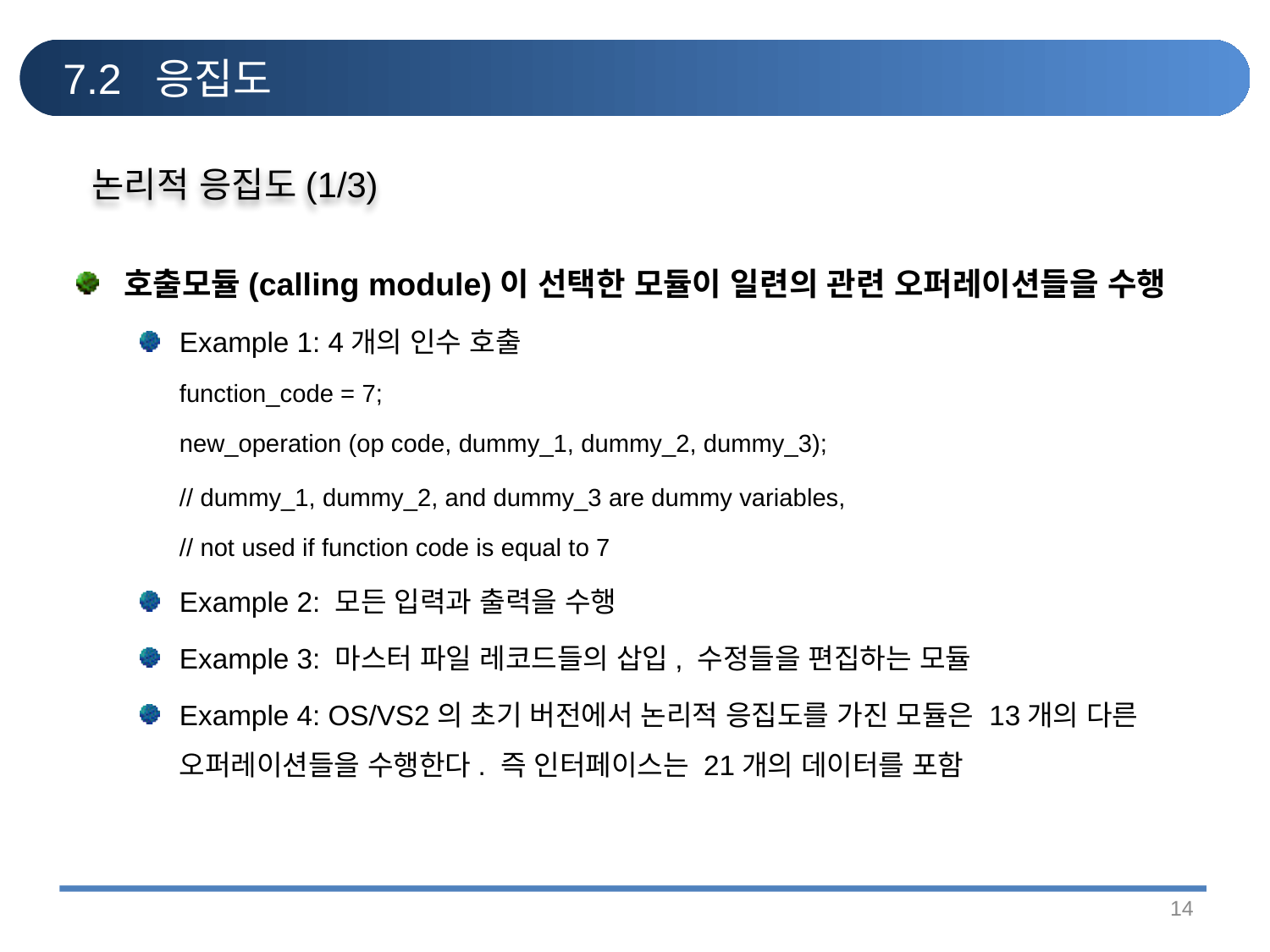

# 7.2  응집도
논리적 응집도(1/3)
호출모듈(calling module)이 선택한 모듈이 일련의 관련 오퍼레이션들을 수행
Example 1: 4개의 인수 호출
	function_code = 7;
	new_operation (op code, dummy_1, dummy_2, dummy_3);
	// dummy_1, dummy_2, and dummy_3 are dummy variables,
	// not used if function code is equal to 7
Example 2: 모든 입력과 출력을 수행
Example 3: 마스터 파일 레코드들의 삽입, 수정들을 편집하는 모듈
Example 4: OS/VS2의 초기 버전에서 논리적 응집도를 가진 모듈은 13개의 다른 오퍼레이션들을 수행한다. 즉 인터페이스는 21개의 데이터를 포함
14